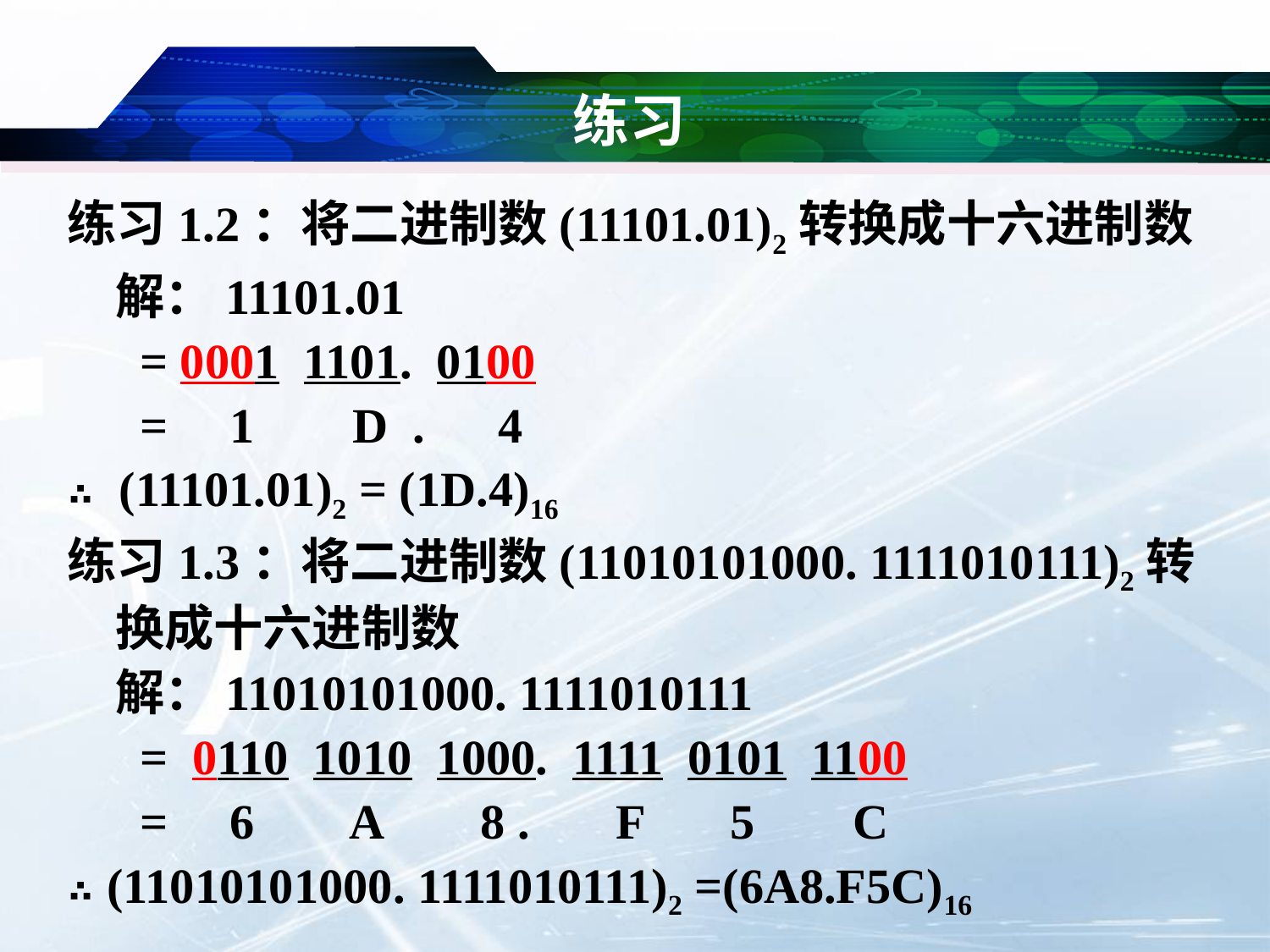

# 练习
练习1.2：将二进制数(11101.01)2转换成十六进制数
	解：11101.01
	  = 0001  1101.  0100
	  =     1        D  .      4
∴  (11101.01)2 = (1D.4)16
练习1.3：将二进制数(11010101000. 1111010111)2转换成十六进制数
	解：11010101000. 1111010111
	  =  0110  1010  1000.  1111  0101  1100
	  =     6        A        8 .       F       5        C
∴ (11010101000. 1111010111)2 =(6A8.F5C)16